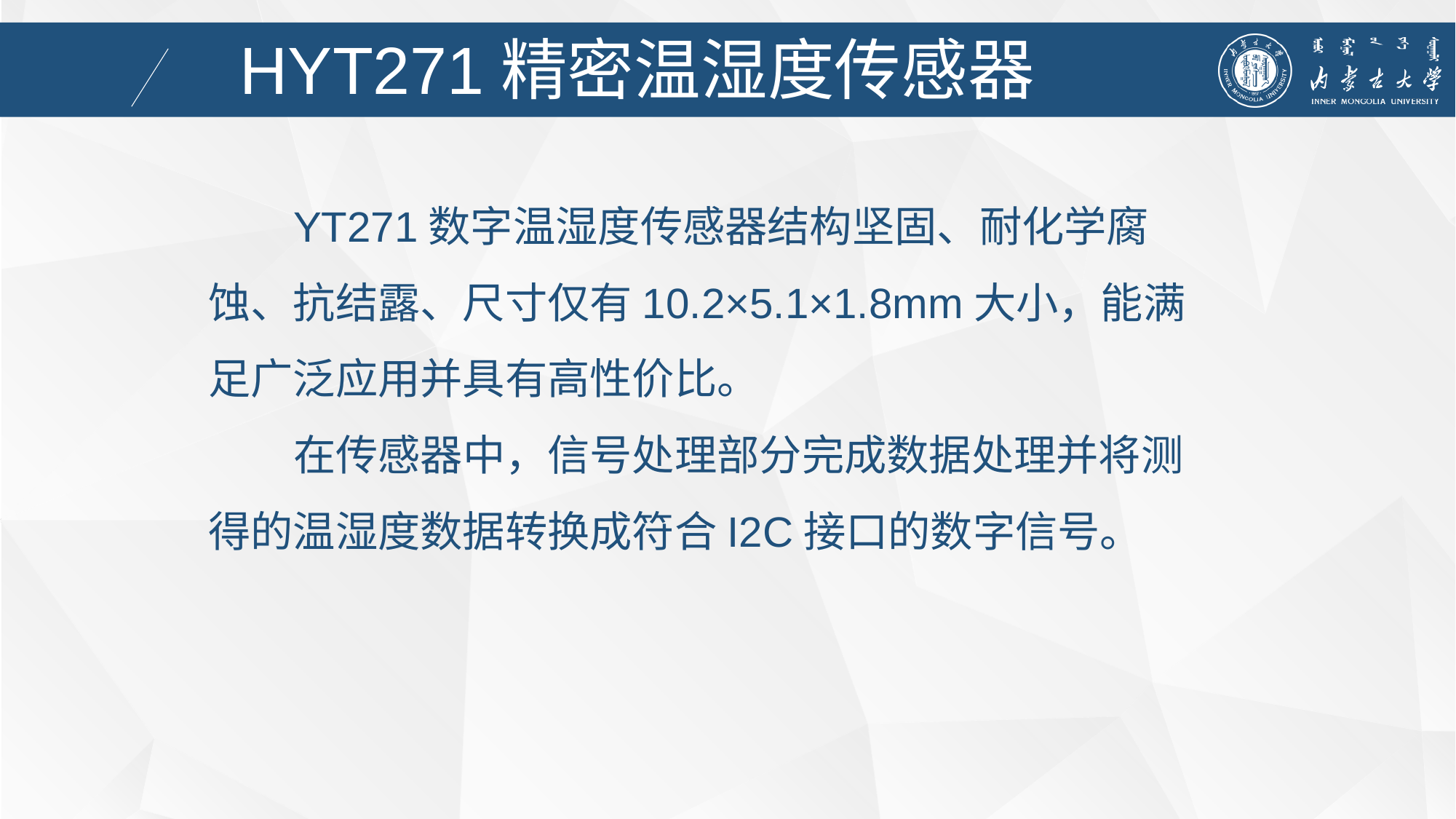

HYT271精密温湿度传感器
YT271数字温湿度传感器结构坚固、耐化学腐蚀、抗结露、尺寸仅有10.2×5.1×1.8mm大小，能满足广泛应用并具有高性价比。
在传感器中，信号处理部分完成数据处理并将测得的温湿度数据转换成符合I2C接口的数字信号。